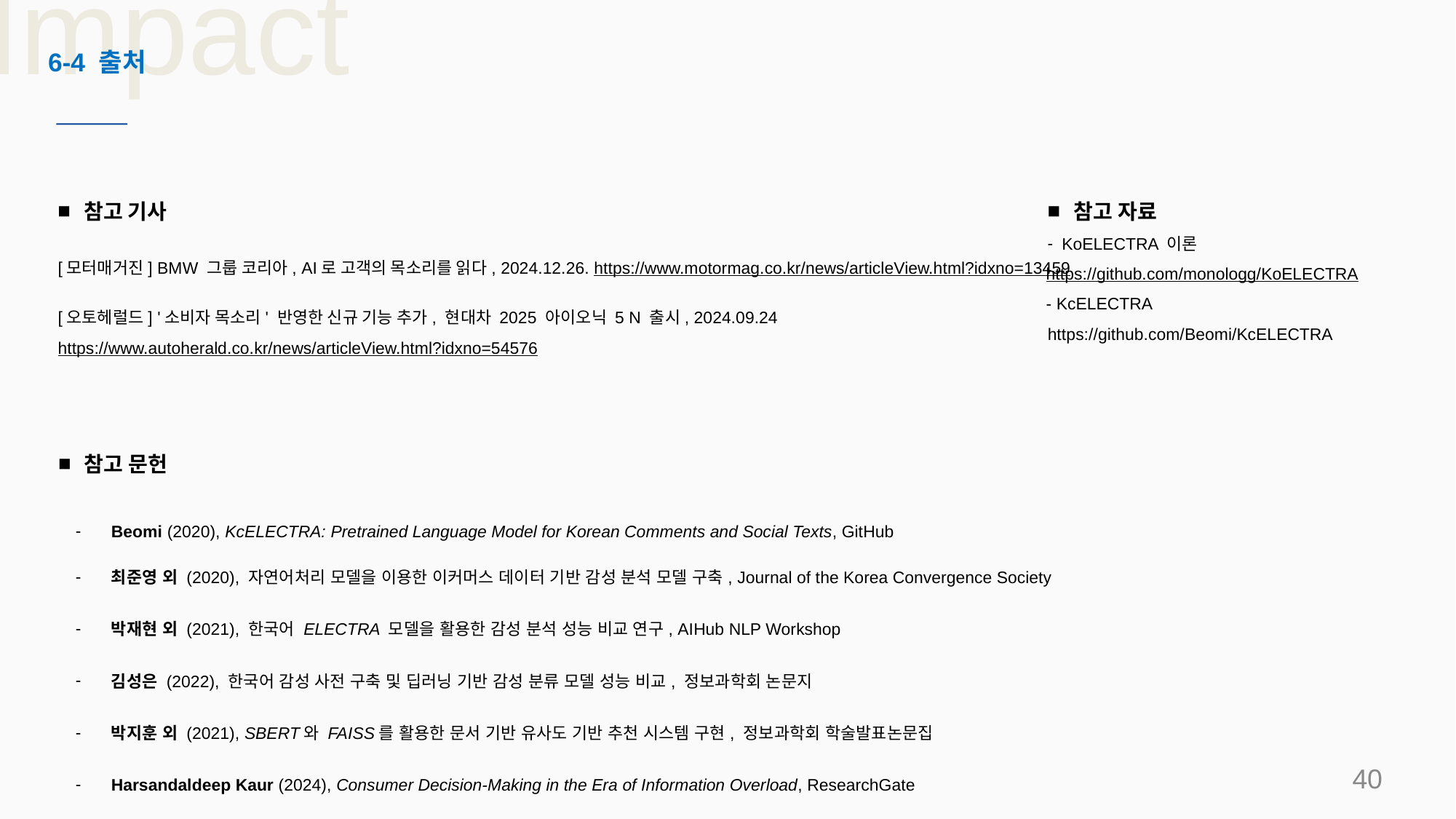

Impact

6-4 출처

참고 기사
[모터매거진] BMW 그룹 코리아, AI로 고객의 목소리를 읽다, 2024.12.26. https://www.motormag.co.kr/news/articleView.html?idxno=13459
[오토헤럴드] '소비자 목소리' 반영한 신규 기능 추가, 현대차 2025 아이오닉 5 N 출시, 2024.09.24
https://www.autoherald.co.kr/news/articleView.html?idxno=54576

참고 자료
 KoELECTRA 이론
https://github.com/monologg/KoELECTRA
- KcELECTRA
https://github.com/Beomi/KcELECTRA
참고 문헌
Beomi (2020), KcELECTRA: Pretrained Language Model for Korean Comments and Social Texts, GitHub
최준영 외 (2020), 자연어처리 모델을 이용한 이커머스 데이터 기반 감성 분석 모델 구축, Journal of the Korea Convergence Society
박재현 외 (2021), 한국어 ELECTRA 모델을 활용한 감성 분석 성능 비교 연구, AIHub NLP Workshop
김성은 (2022), 한국어 감성 사전 구축 및 딥러닝 기반 감성 분류 모델 성능 비교, 정보과학회 논문지
박지훈 외 (2021), SBERT와 FAISS를 활용한 문서 기반 유사도 기반 추천 시스템 구현, 정보과학회 학술발표논문집
Harsandaldeep Kaur (2024), Consumer Decision-Making in the Era of Information Overload, ResearchGate
40